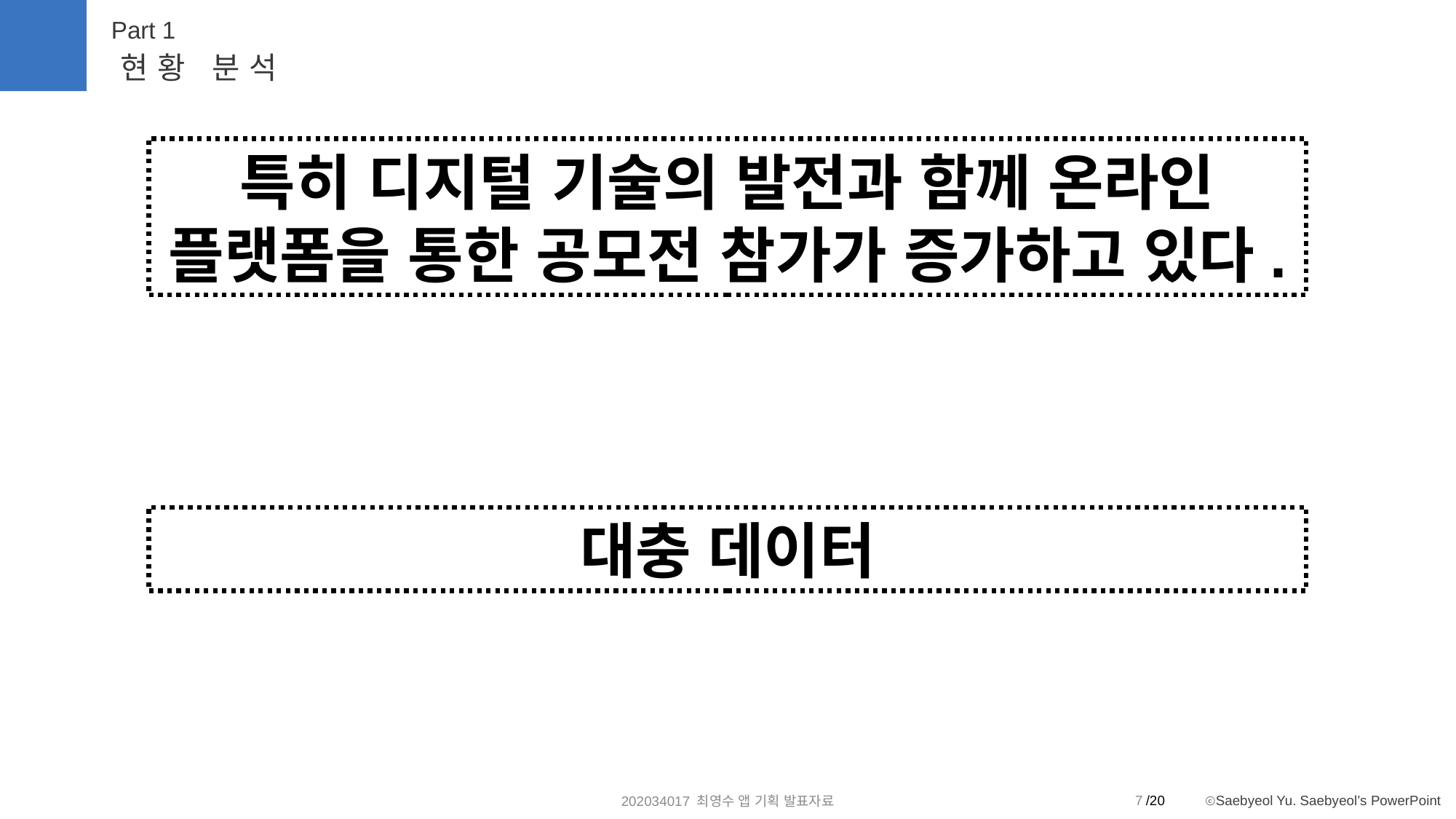

Part 1
현황 분석
특히 디지털 기술의 발전과 함께 온라인 플랫폼을 통한 공모전 참가가 증가하고 있다.
대충 데이터
7
202034017 최영수 앱 기획 발표자료